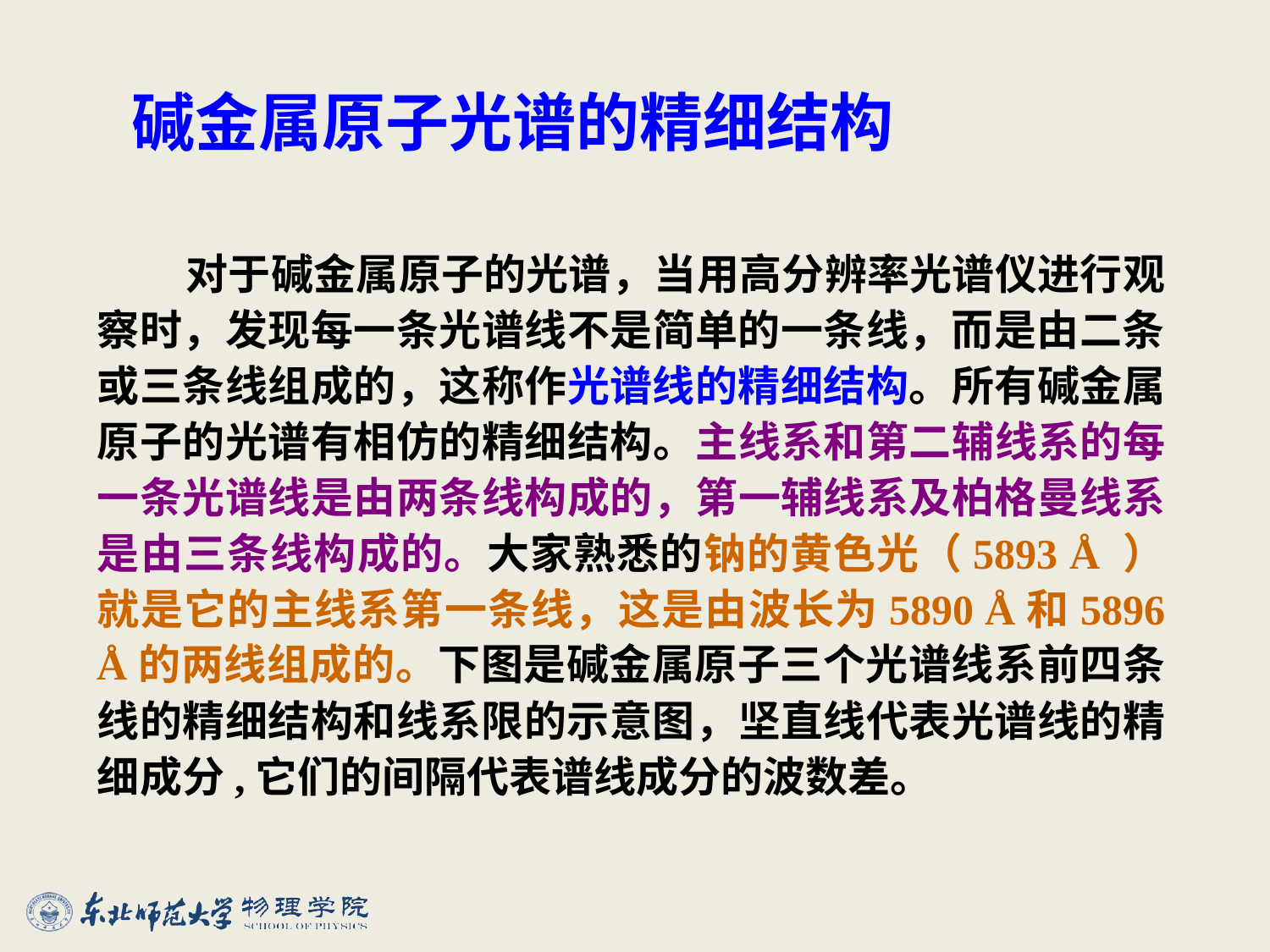

碱金属原子光谱的精细结构
        对于碱金属原子的光谱，当用高分辨率光谱仪进行观察时，发现每一条光谱线不是简单的一条线，而是由二条或三条线组成的，这称作光谱线的精细结构。所有碱金属原子的光谱有相仿的精细结构。主线系和第二辅线系的每一条光谱线是由两条线构成的，第一辅线系及柏格曼线系是由三条线构成的。大家熟悉的钠的黄色光（5893 Å ）就是它的主线系第一条线，这是由波长为5890 Å和5896 Å的两线组成的。下图是碱金属原子三个光谱线系前四条线的精细结构和线系限的示意图，坚直线代表光谱线的精细成分,它们的间隔代表谱线成分的波数差。